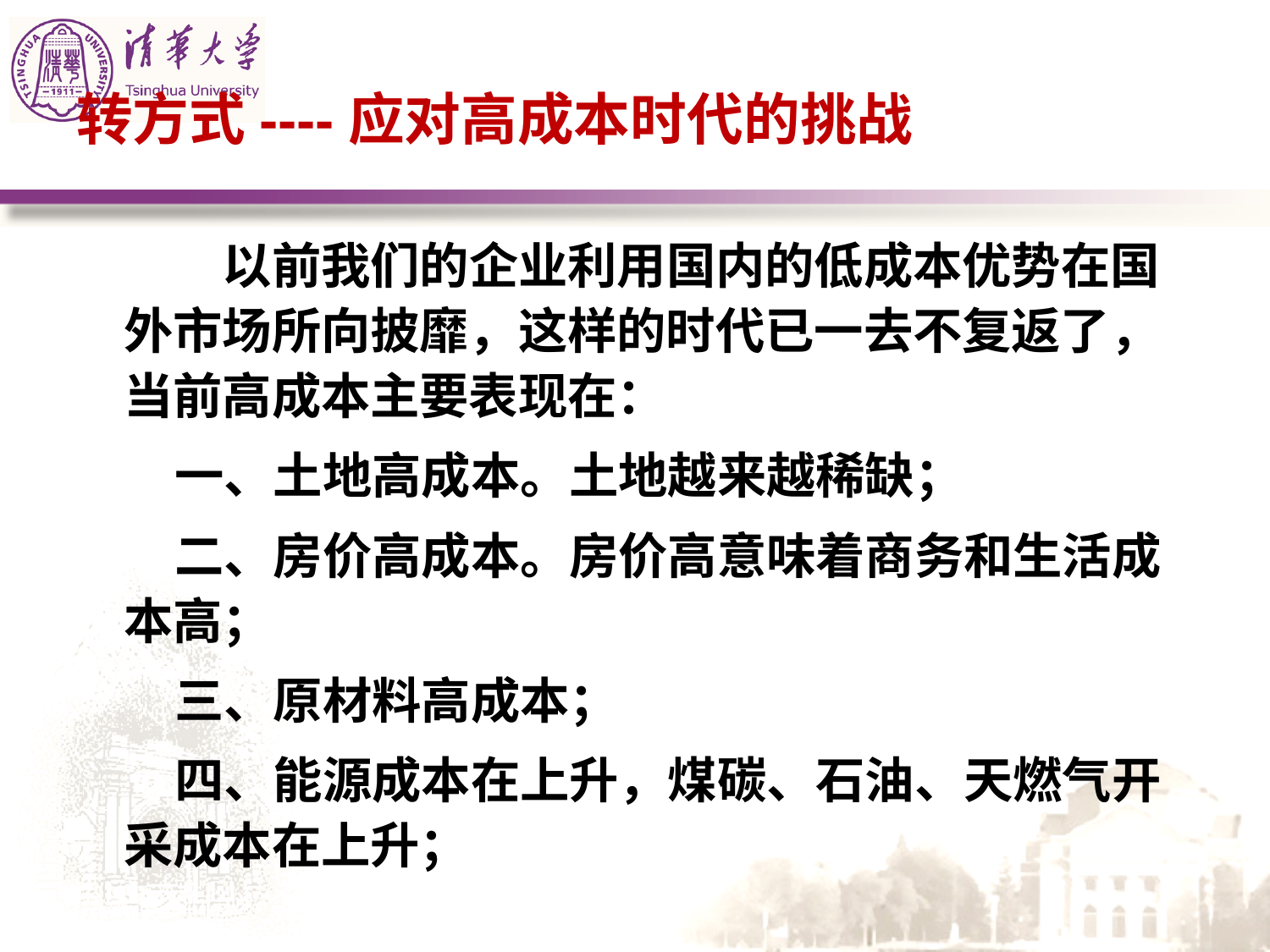

# 转方式----应对高成本时代的挑战
            以前我们的企业利用国内的低成本优势在国外市场所向披靡，这样的时代已一去不复返了，当前高成本主要表现在：
　　一、土地高成本。土地越来越稀缺；
　　二、房价高成本。房价高意味着商务和生活成本高；
　　三、原材料高成本；
　　四、能源成本在上升，煤碳、石油、天燃气开采成本在上升；